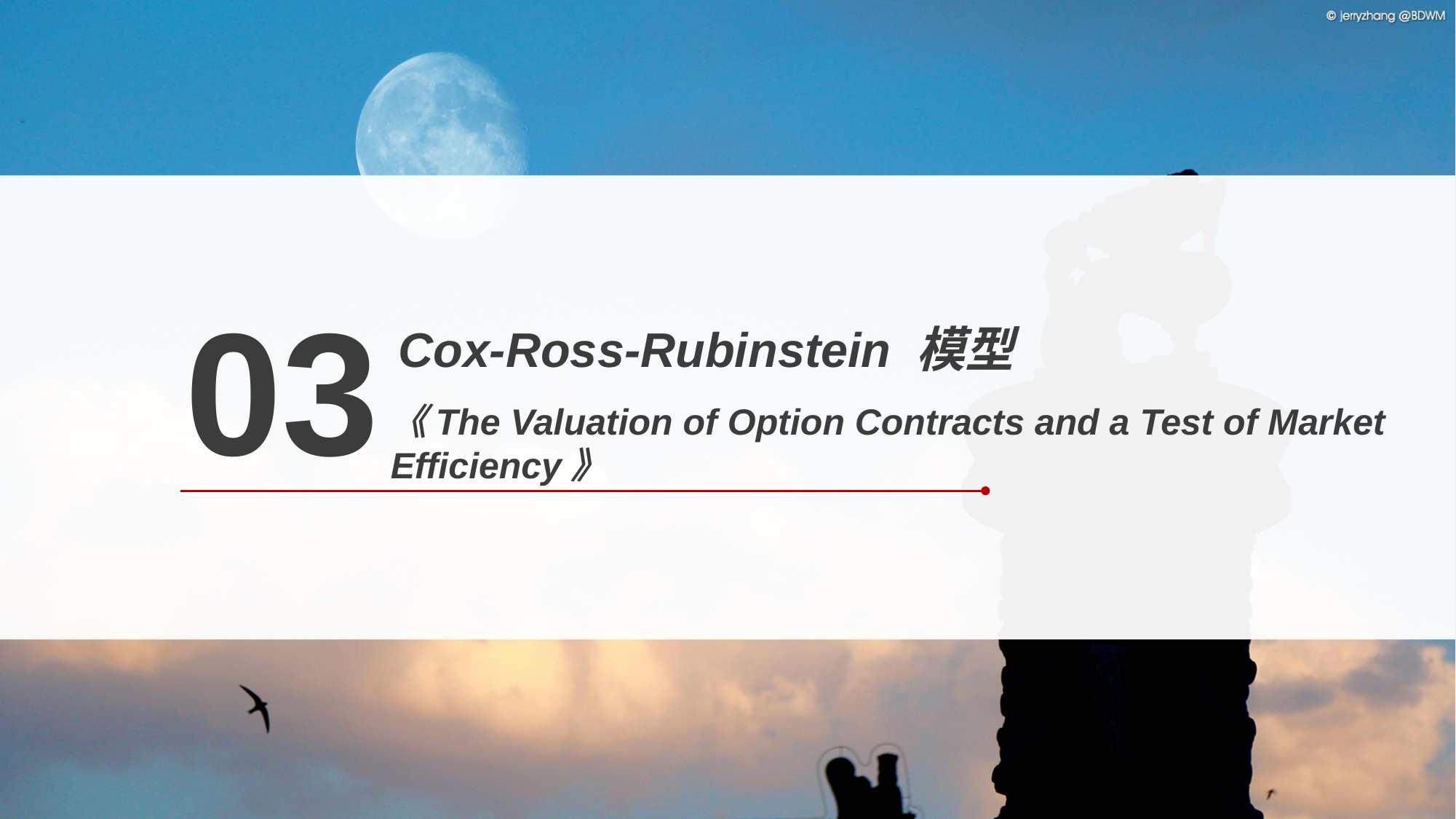

03
Cox-Ross-Rubinstein 模型
《The Valuation of Option Contracts and a Test of Market Efficiency》
95